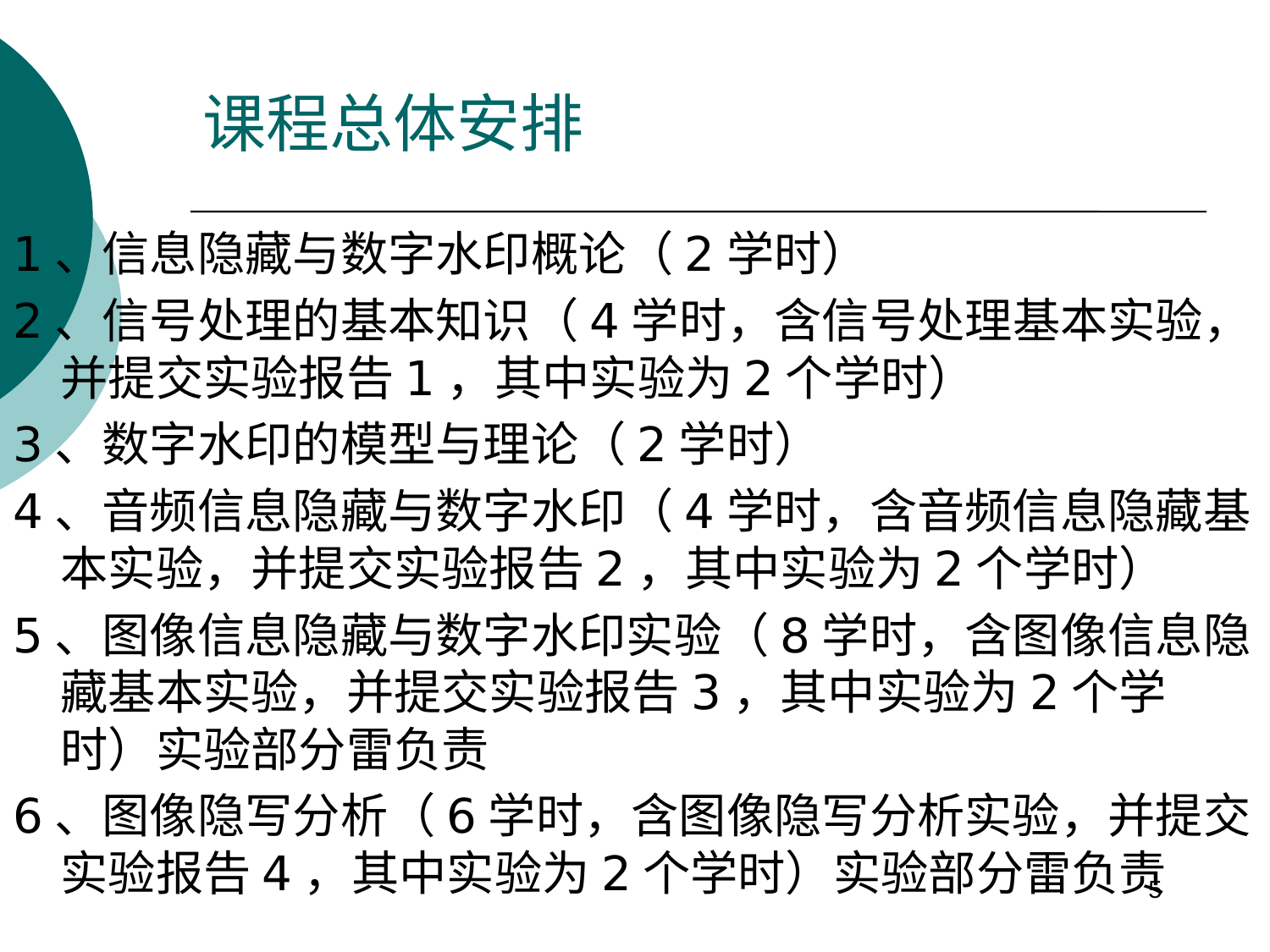

# 课程总体安排
1、信息隐藏与数字水印概论（2学时）
2、信号处理的基本知识（4学时，含信号处理基本实验，并提交实验报告1，其中实验为2个学时）
3、数字水印的模型与理论（2学时）
4、音频信息隐藏与数字水印（4学时，含音频信息隐藏基本实验，并提交实验报告2，其中实验为2个学时）
5、图像信息隐藏与数字水印实验（8学时，含图像信息隐藏基本实验，并提交实验报告3，其中实验为2个学时）实验部分雷负责
6、图像隐写分析（6学时，含图像隐写分析实验，并提交实验报告4，其中实验为2个学时）实验部分雷负责

5